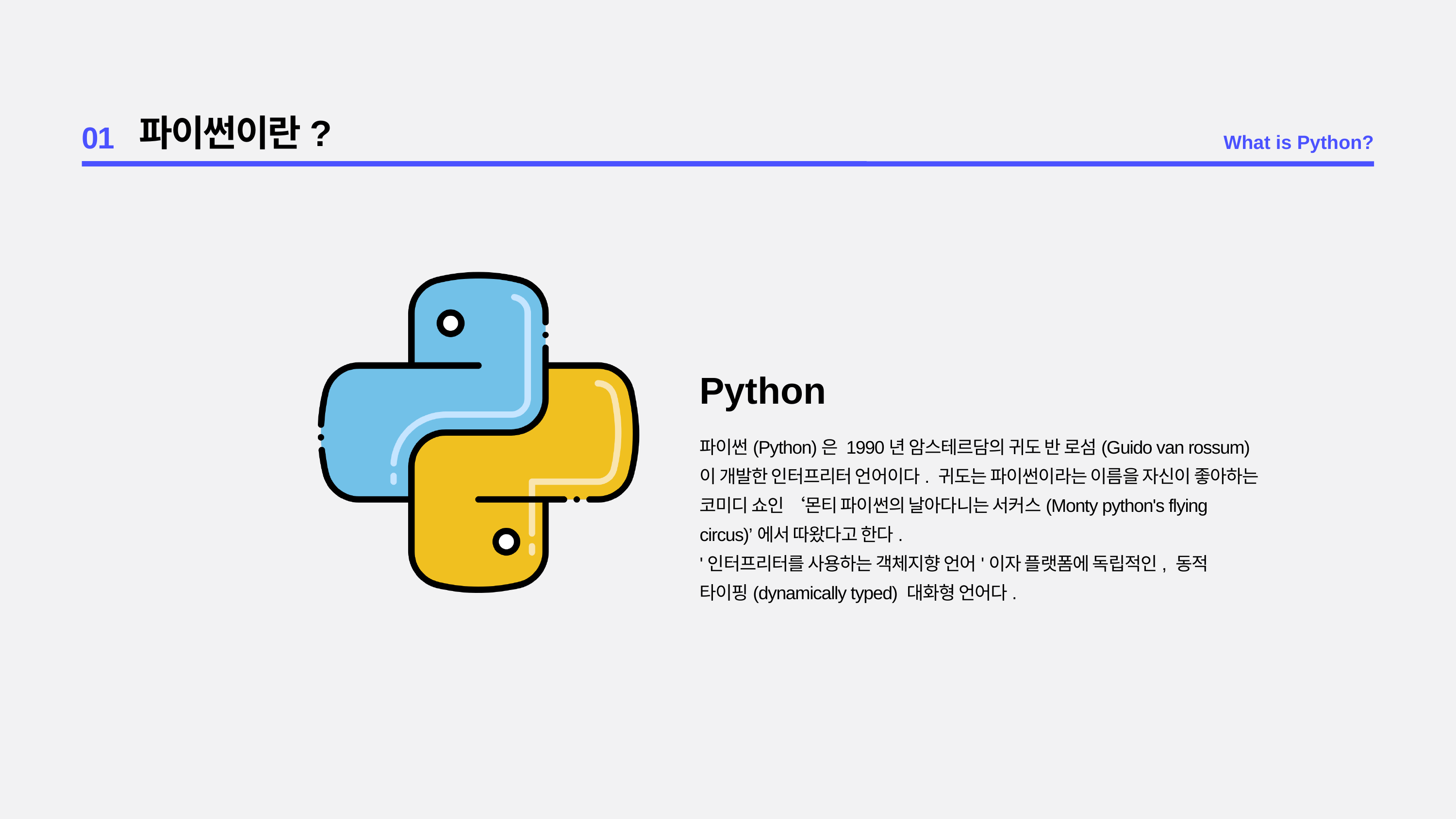

01
파이썬이란?
What is Python?

Python
파이썬(Python)은 1990년 암스테르담의 귀도 반 로섬(Guido van rossum)이 개발한 인터프리터 언어이다. 귀도는 파이썬이라는 이름을 자신이 좋아하는 코미디 쇼인 ‘몬티 파이썬의 날아다니는 서커스(Monty python's flying circus)’에서 따왔다고 한다.
'인터프리터를 사용하는 객체지향 언어'이자 플랫폼에 독립적인, 동적 타이핑(dynamically typed) 대화형 언어다.